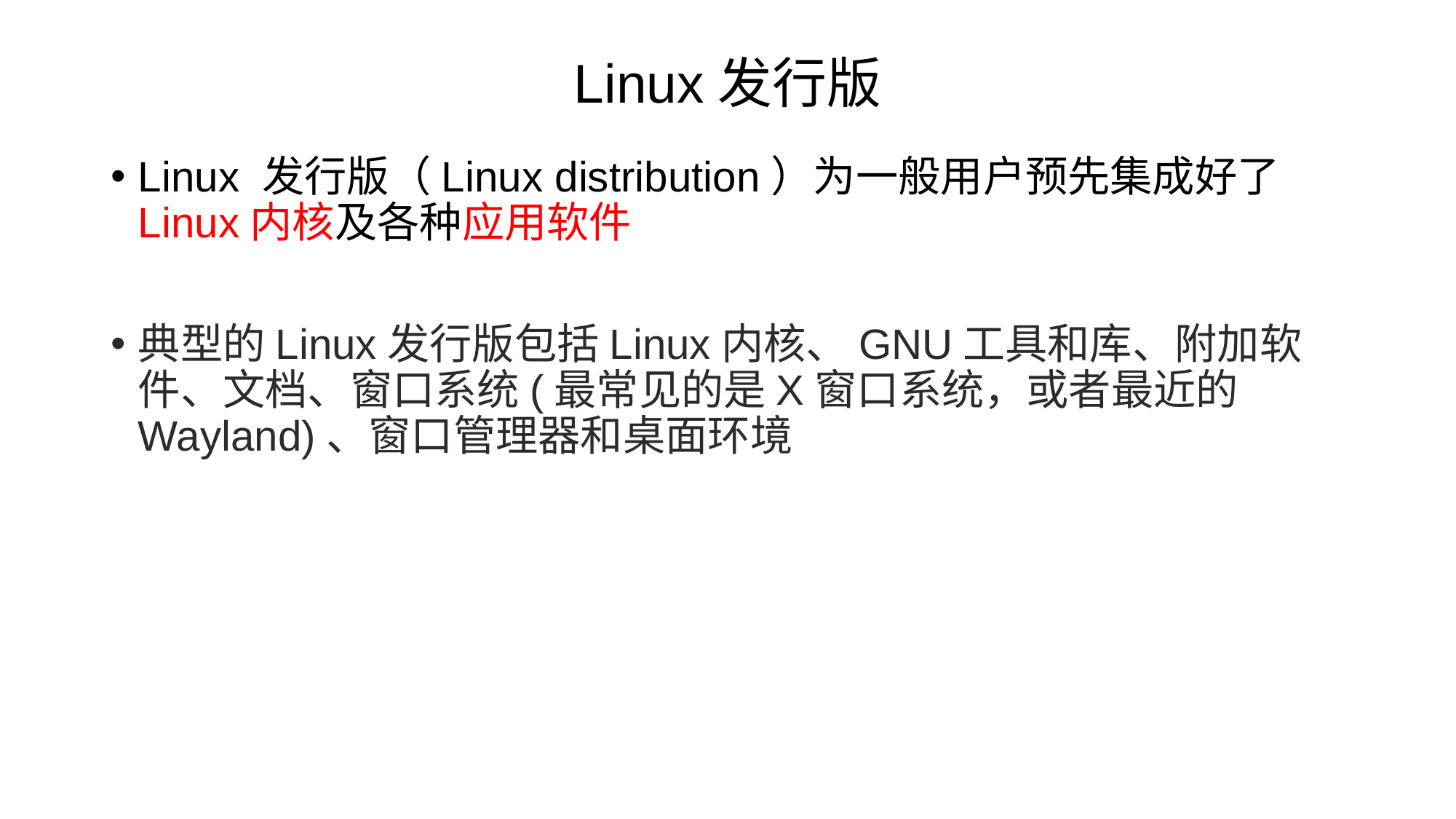

# Linux发行版
Linux 发行版（Linux distribution）为一般用户预先集成好了Linux内核及各种应用软件

典型的Linux发行版包括Linux内核、GNU工具和库、附加软件、文档、窗口系统(最常见的是X窗口系统，或者最近的Wayland)、窗口管理器和桌面环境